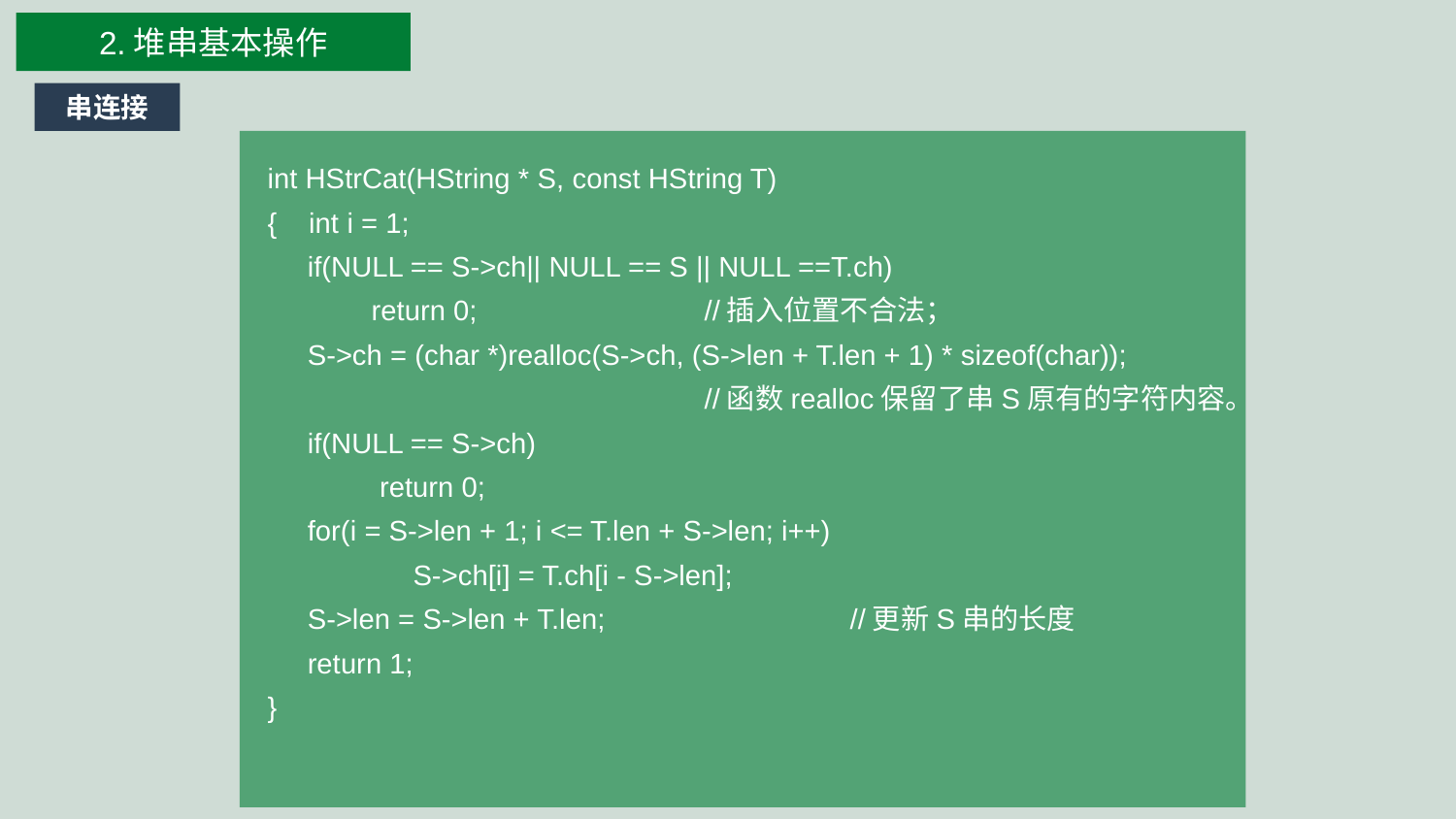

2.堆串基本操作
串连接

int HStrCat(HString * S, const HString T)
{    int i = 1;
     if(NULL == S->ch|| NULL == S || NULL ==T.ch)
             return 0;		//插入位置不合法；
     S->ch = (char *)realloc(S->ch, (S->len + T.len + 1) * sizeof(char));
   			//函数realloc保留了串S原有的字符内容。
     if(NULL == S->ch)
              return 0;
     for(i = S->len + 1; i <= T.len + S->len; i++)
	S->ch[i] = T.ch[i - S->len];
     S->len = S->len + T.len;		//更新S串的长度
     return 1;
}